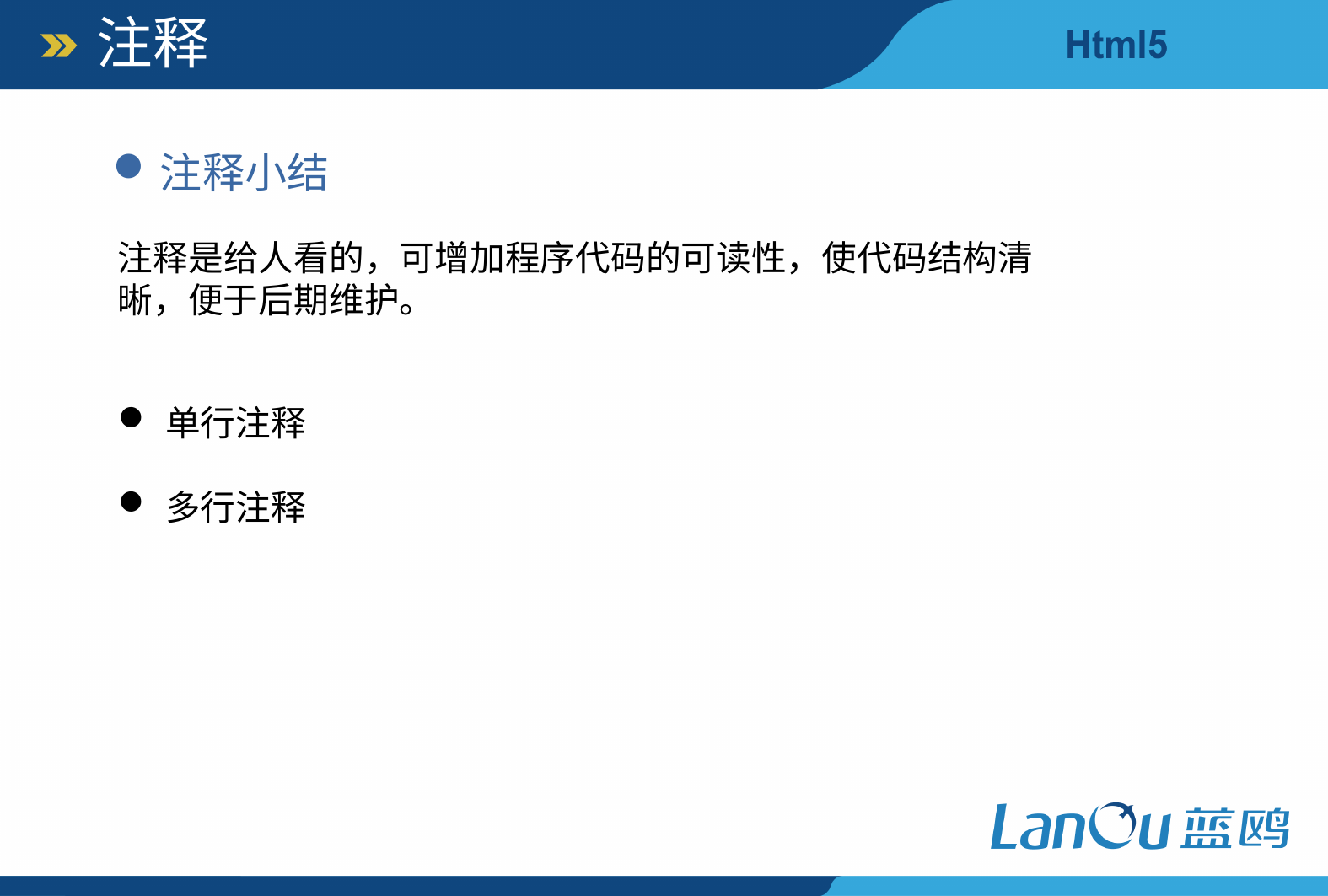

注释
注释小结
注释是给人看的，可增加程序代码的可读性，使代码结构清晰，便于后期维护。
单行注释

多行注释